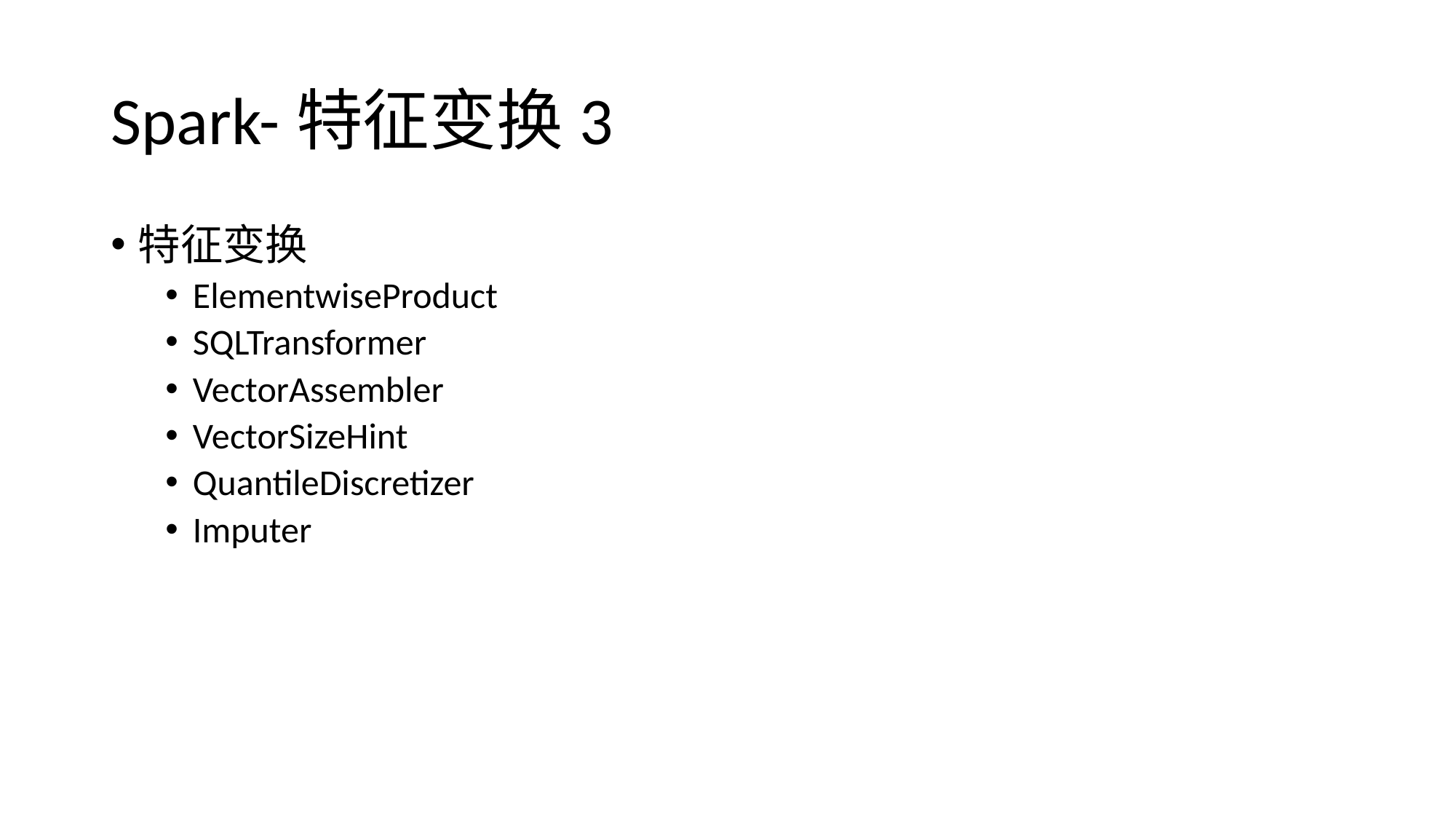

# Spark-特征变换3
特征变换
ElementwiseProduct
SQLTransformer
VectorAssembler
VectorSizeHint
QuantileDiscretizer
Imputer